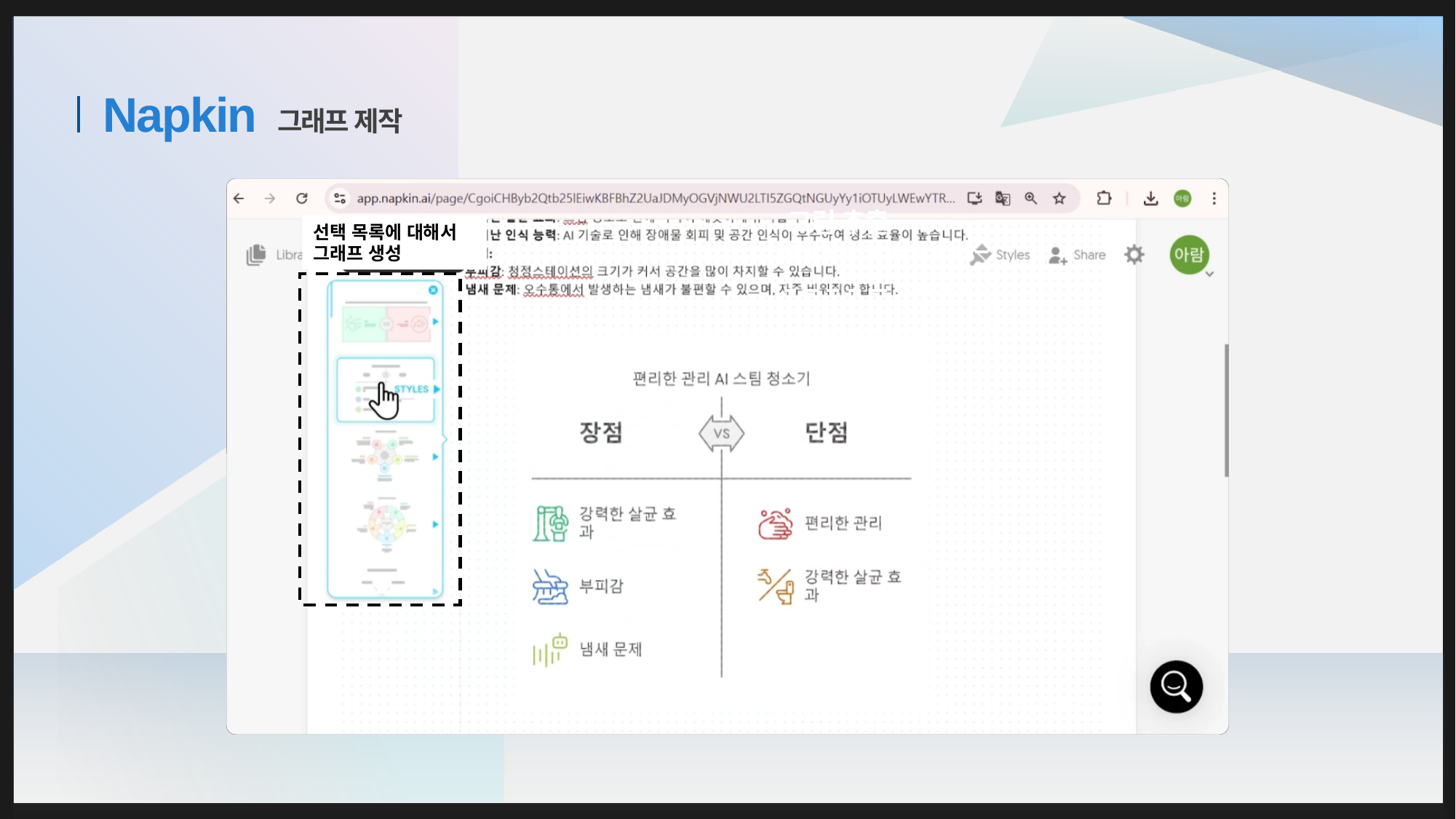

그래프 제작
# Napkin
그림 추출

선택 목록에 대해서 그래프 생성